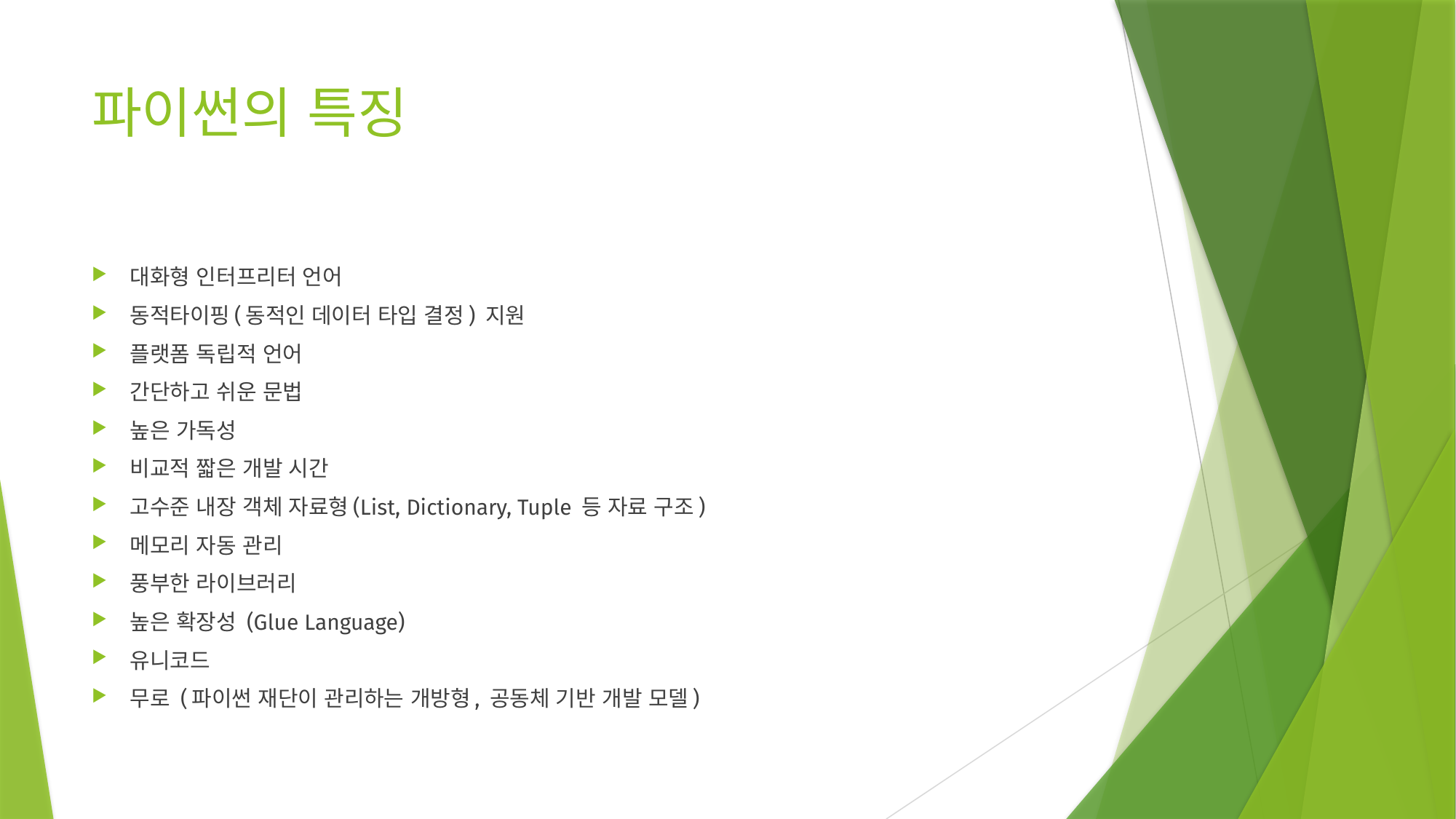

# 파이썬의 특징
대화형 인터프리터 언어
동적타이핑(동적인 데이터 타입 결정) 지원
플랫폼 독립적 언어
간단하고 쉬운 문법
높은 가독성
비교적 짧은 개발 시간
고수준 내장 객체 자료형(List, Dictionary, Tuple 등 자료 구조)
메모리 자동 관리
풍부한 라이브러리
높은 확장성 (Glue Language)
유니코드
무로 (파이썬 재단이 관리하는 개방형, 공동체 기반 개발 모델)